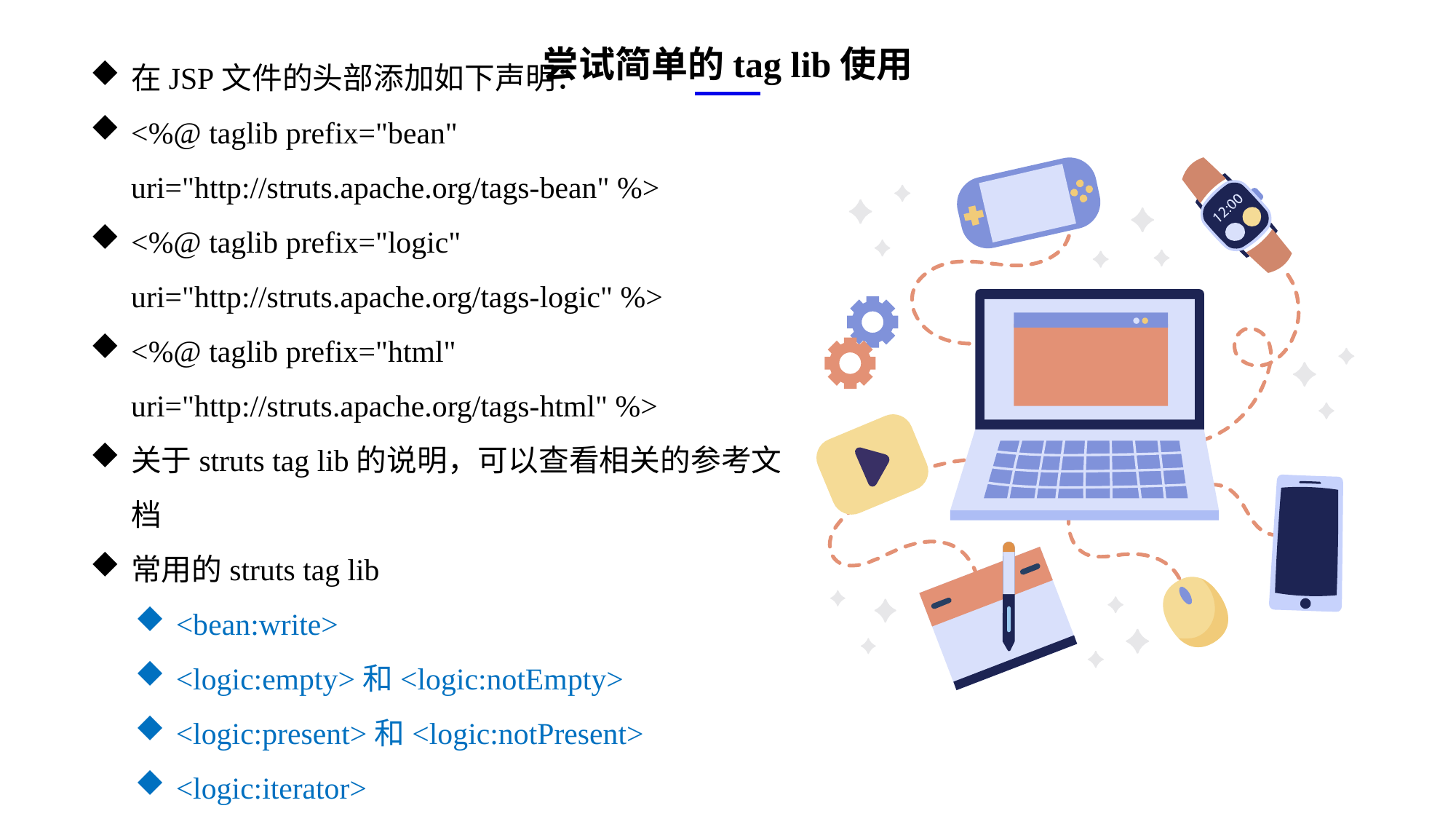

尝试简单的tag lib使用
在JSP文件的头部添加如下声明：
<%@ taglib prefix="bean"  uri="http://struts.apache.org/tags-bean" %>
<%@ taglib prefix="logic"  uri="http://struts.apache.org/tags-logic" %>
<%@ taglib prefix="html"  uri="http://struts.apache.org/tags-html" %>
关于struts tag lib的说明，可以查看相关的参考文档
常用的struts tag lib
<bean:write>
<logic:empty>和<logic:notEmpty>
<logic:present>和<logic:notPresent>
<logic:iterator>

e7d195523061f1c0ae0eb3eed39d2bcef4622b2499a05fe6567B54A876BEB457BD1EB8EBE9915191D1FA2E860D28D251AB291D9CBBDD28D4BD16020FD75D8281481517FC21E86E4C931520AFA1087E92E357E3DB373CA326F6F926B1A67F681E99E875FFD293B2C32B3919AE4D43F9436862A7DD54F9346DF3662D8AB7319030EF75D53FF682DE13